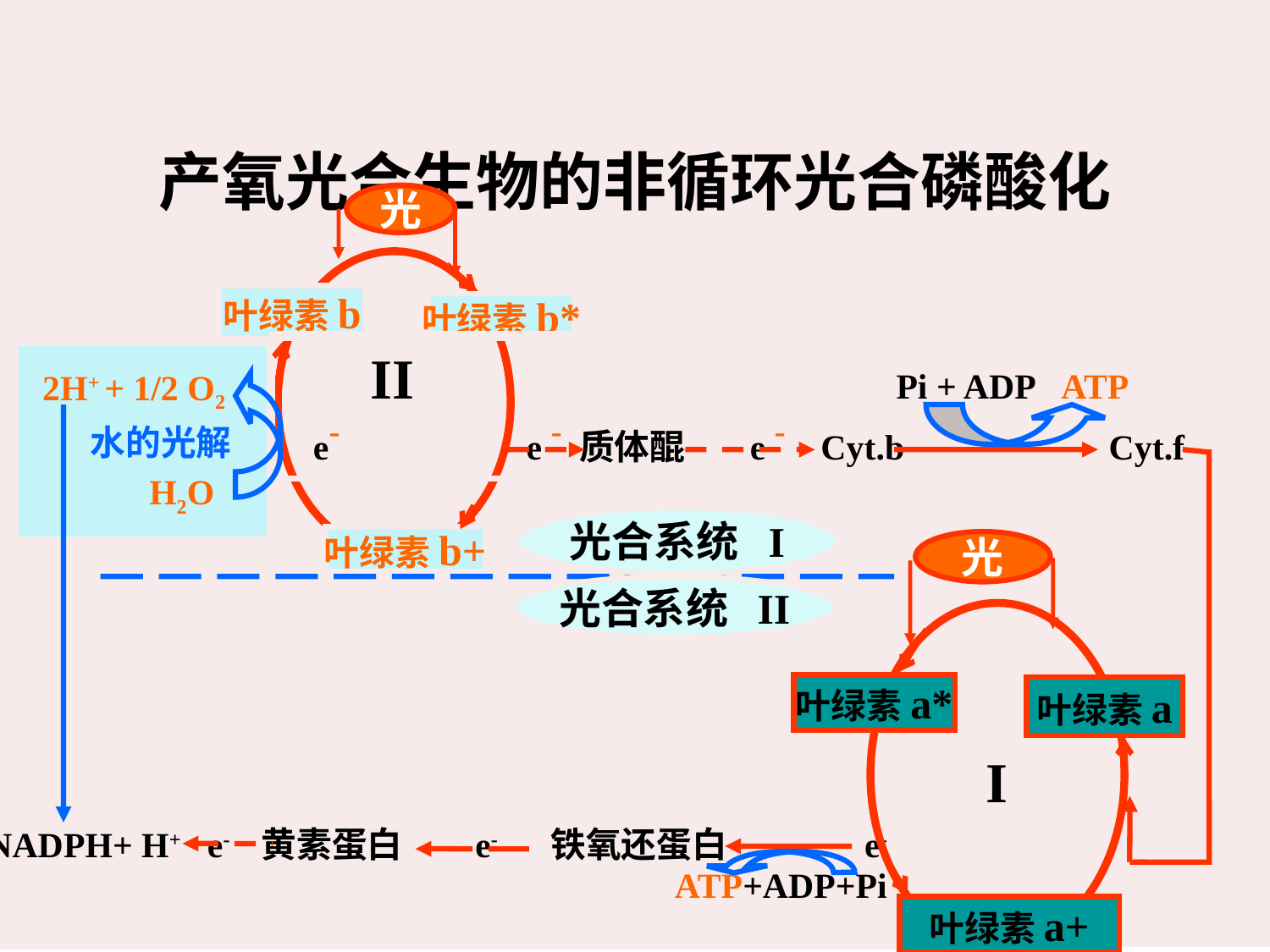

# 产氧光合生物的非循环光合磷酸化
光

叶绿素b
叶绿素b*
      II                                  Pi + ADP   ATP
  e-                     e - 质体醌       e -    Cyt.b                       Cyt.f

 2H+ + 1/2 O2
      水的光解
             H2O

光合系统  I
叶绿素b+
光

光合系统  II

叶绿素a*
叶绿素a

I
NADPH+ H+   e-   黄素蛋白        e-     铁氧还蛋白                e-
                               ATP+ADP+Pi

叶绿素a+